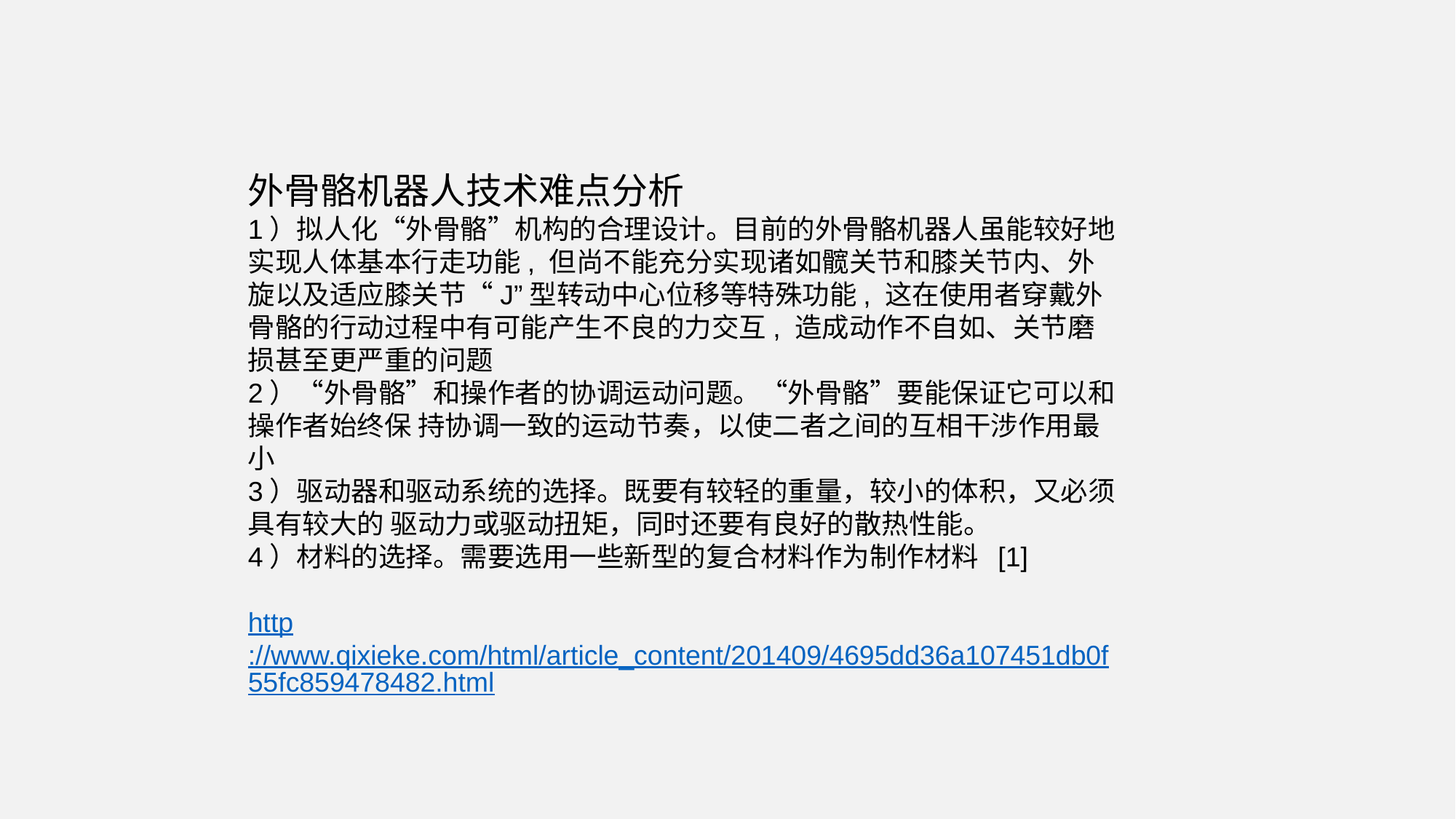

外骨骼机器人技术难点分析
1）拟人化“外骨骼”机构的合理设计。目前的外骨骼机器人虽能较好地实现人体基本行走功能, 但尚不能充分实现诸如髋关节和膝关节内、外旋以及适应膝关节“J”型转动中心位移等特殊功能, 这在使用者穿戴外骨骼的行动过程中有可能产生不良的力交互, 造成动作不自如、关节磨损甚至更严重的问题
2）“外骨骼”和操作者的协调运动问题。“外骨骼”要能保证它可以和操作者始终保 持协调一致的运动节奏，以使二者之间的互相干涉作用最小
3）驱动器和驱动系统的选择。既要有较轻的重量，较小的体积，又必须具有较大的 驱动力或驱动扭矩，同时还要有良好的散热性能。
4）材料的选择。需要选用一些新型的复合材料作为制作材料  [1]

http://www.qixieke.com/html/article_content/201409/4695dd36a107451db0f55fc859478482.html